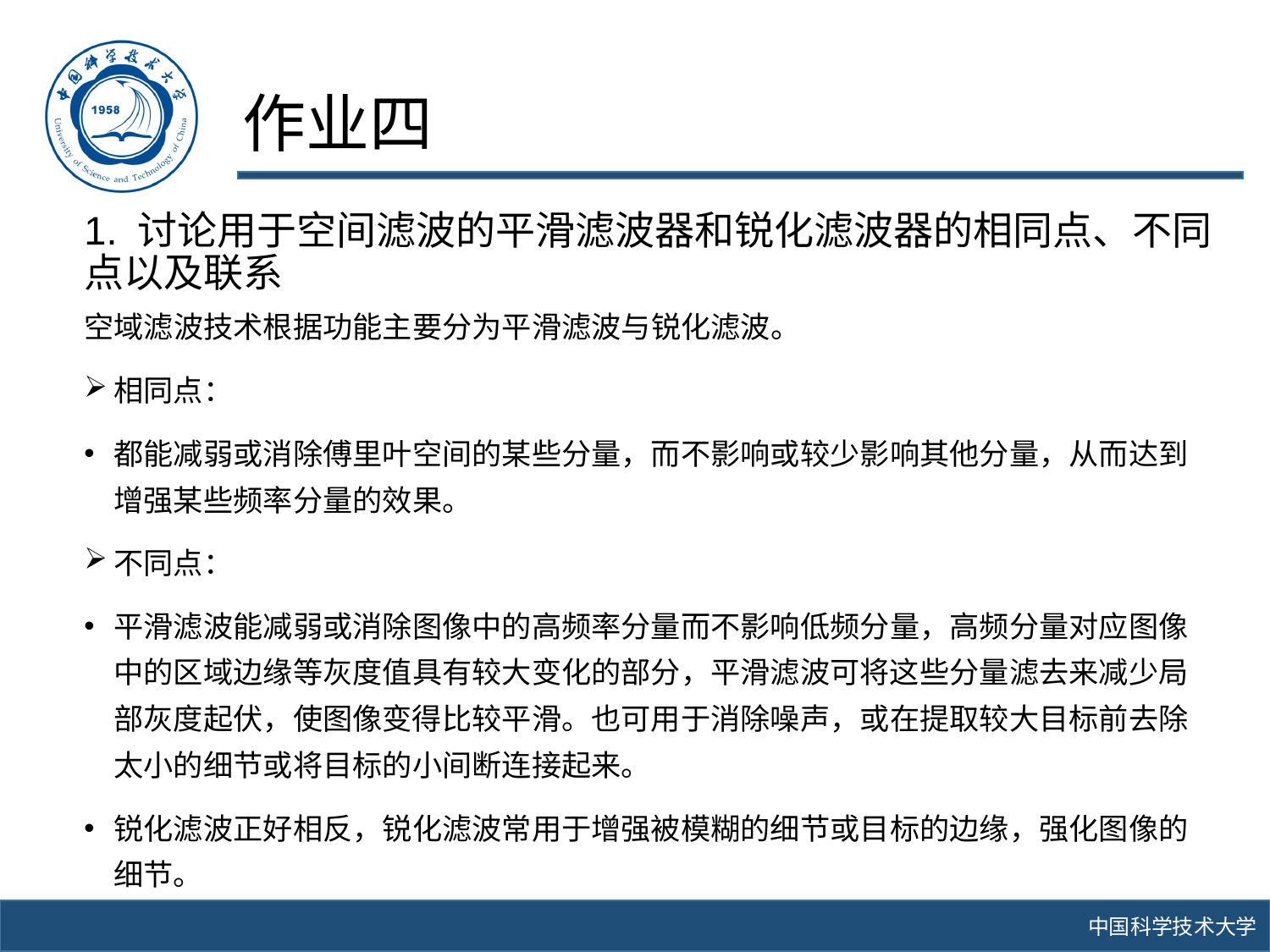

# 作业四
1. 讨论用于空间滤波的平滑滤波器和锐化滤波器的相同点、不同点以及联系
空域滤波技术根据功能主要分为平滑滤波与锐化滤波。
相同点：
都能减弱或消除傅里叶空间的某些分量，而不影响或较少影响其他分量，从而达到增强某些频率分量的效果。
不同点：
平滑滤波能减弱或消除图像中的高频率分量而不影响低频分量，高频分量对应图像中的区域边缘等灰度值具有较大变化的部分，平滑滤波可将这些分量滤去来减少局部灰度起伏，使图像变得比较平滑。也可用于消除噪声，或在提取较大目标前去除太小的细节或将目标的小间断连接起来。
锐化滤波正好相反，锐化滤波常用于增强被模糊的细节或目标的边缘，强化图像的细节。